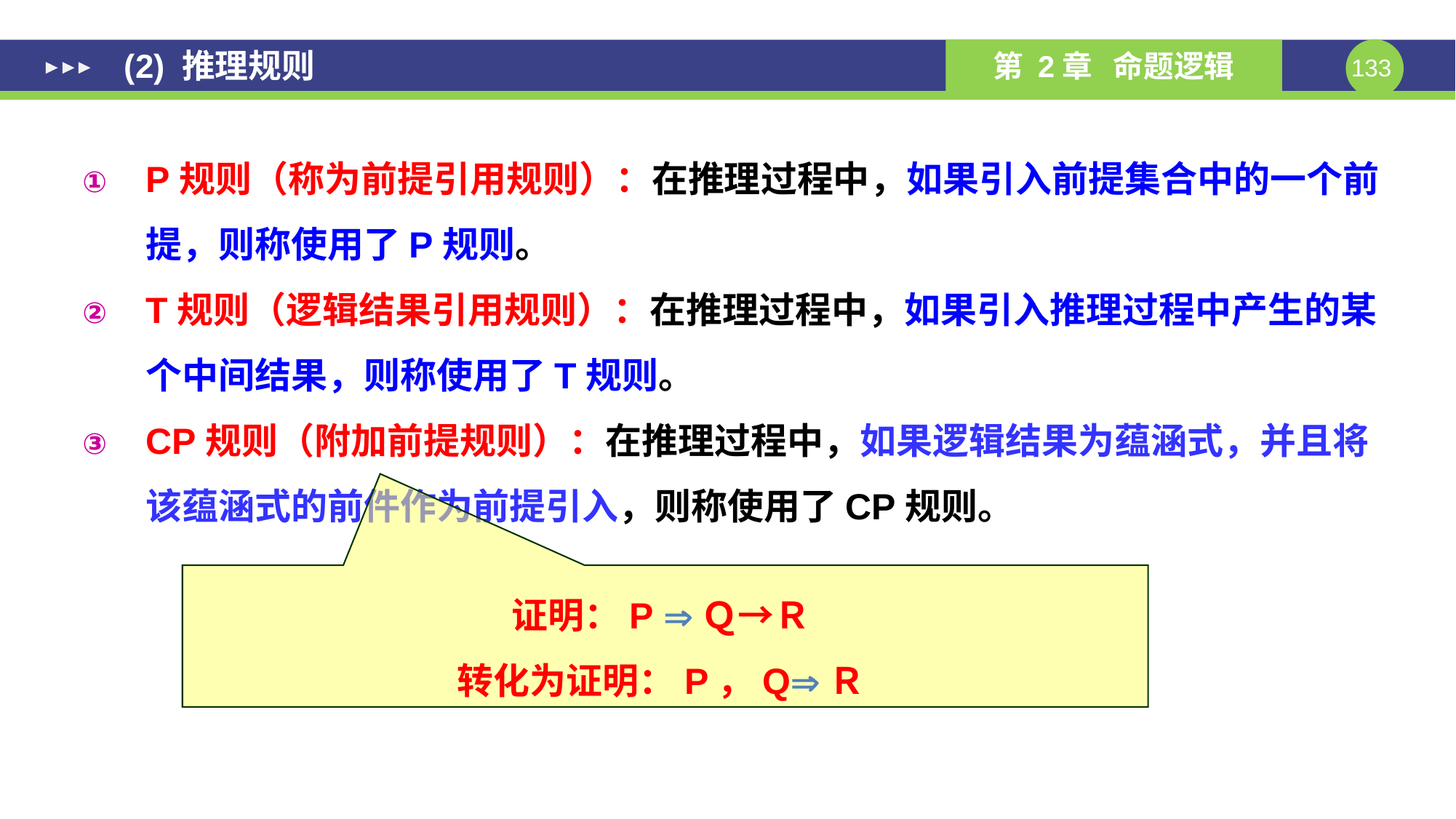

(2) 推理规则
P规则（称为前提引用规则）：在推理过程中，如果引入前提集合中的一个前提，则称使用了P规则。
T规则（逻辑结果引用规则）：在推理过程中，如果引入推理过程中产生的某个中间结果，则称使用了T规则。
CP规则（附加前提规则）：在推理过程中，如果逻辑结果为蕴涵式，并且将该蕴涵式的前件作为前提引入，则称使用了CP规则。
证明：P ⇒Ｑ→Ｒ
转化为证明：P，Q⇒Ｒ